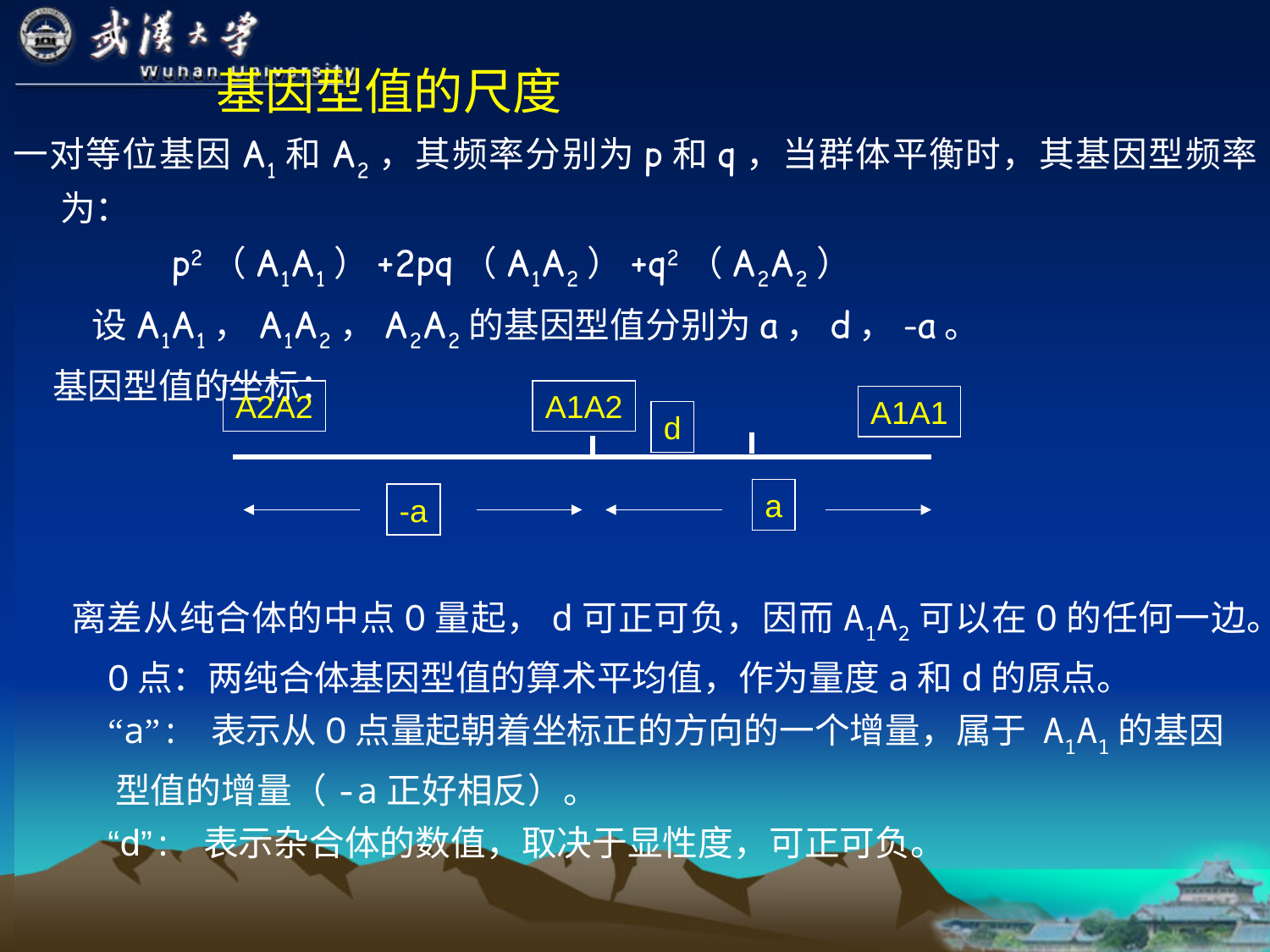

基因型值的尺度
一对等位基因A1和A2，其频率分别为p和q，当群体平衡时，其基因型频率为：
               p2（A1A1）+2pq（A1A2）+q2（A2A2）
         设A1A1，A1A2，A2A2的基因型值分别为a，d，-a。
    基因型值的坐标：

A2A2
A1A2
A1A1
d
a
-a
  离差从纯合体的中点O量起，d可正可负，因而A1A2可以在O的任何一边。
   O点：两纯合体基因型值的算术平均值，作为量度a和d的原点。
   “a”: 表示从O点量起朝着坐标正的方向的一个增量，属于 A1A1的基因
        型值的增量（-a正好相反）。
   “d”: 表示杂合体的数值，取决于显性度，可正可负。